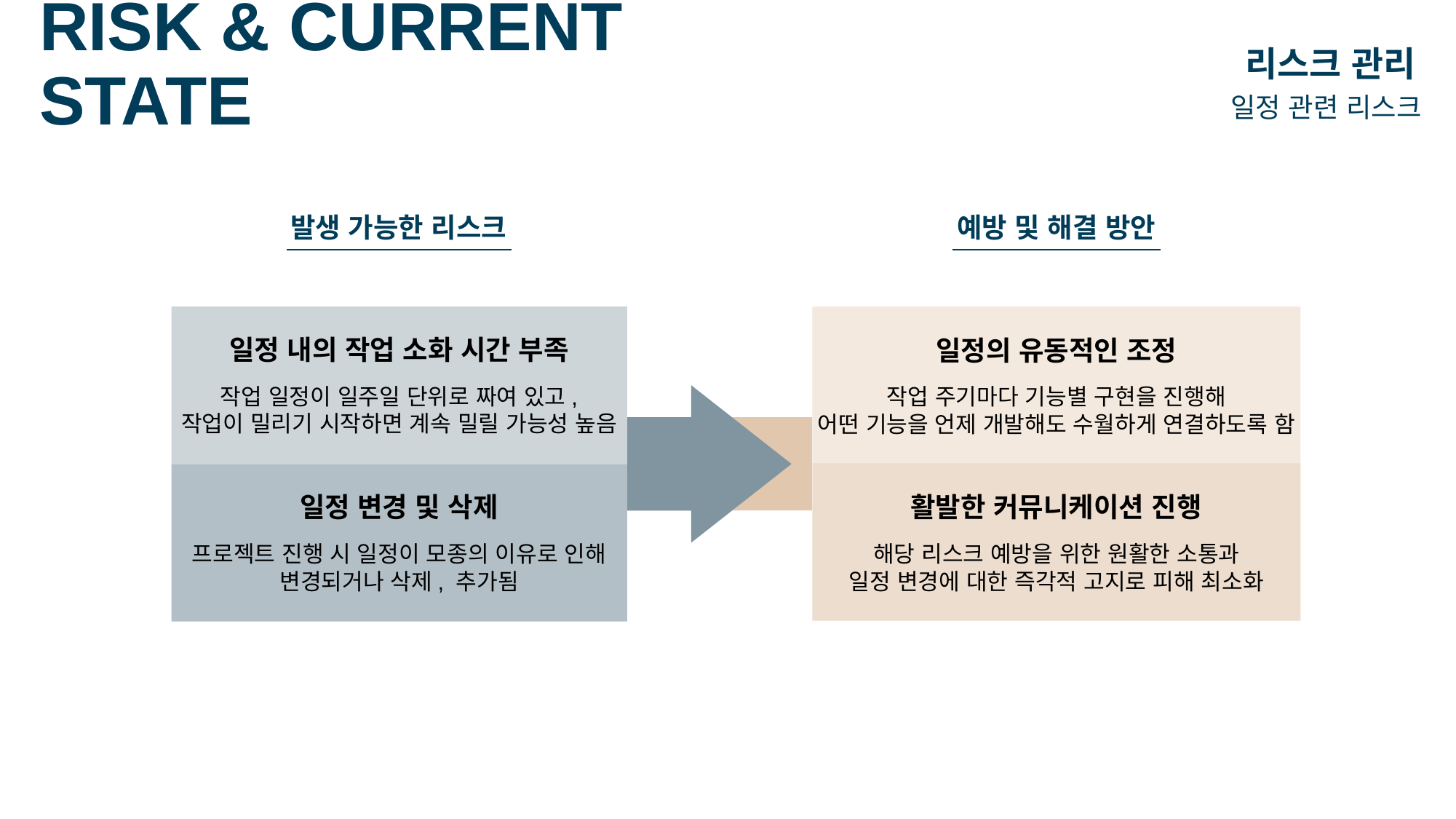

# RISK & CURRENT STATE
리스크 관리
일정 관련 리스크
발생 가능한 리스크

일정 내의 작업 소화 시간 부족
작업 일정이 일주일 단위로 짜여 있고,
작업이 밀리기 시작하면 계속 밀릴 가능성 높음

일정 변경 및 삭제
프로젝트 진행 시 일정이 모종의 이유로 인해
변경되거나 삭제, 추가됨
예방 및 해결 방안

일정의 유동적인 조정
작업 주기마다 기능별 구현을 진행해
어떤 기능을 언제 개발해도 수월하게 연결하도록 함

활발한 커뮤니케이션 진행
해당 리스크 예방을 위한 원활한 소통과
일정 변경에 대한 즉각적 고지로 피해 최소화